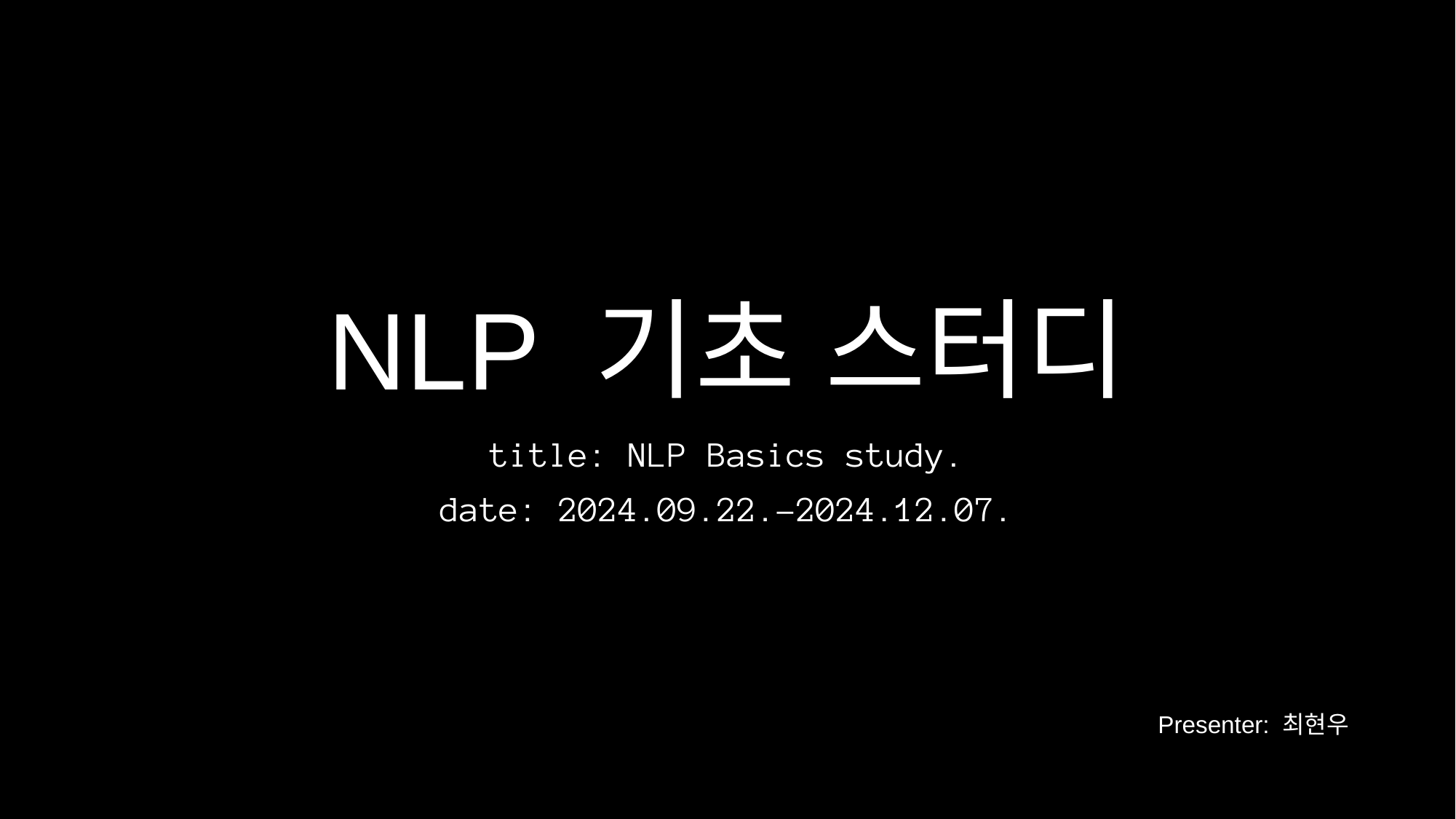

# NLP 기초 스터디
title: NLP Basics study.
date: 2024.09.22.-2024.12.07.
Presenter: 최현우